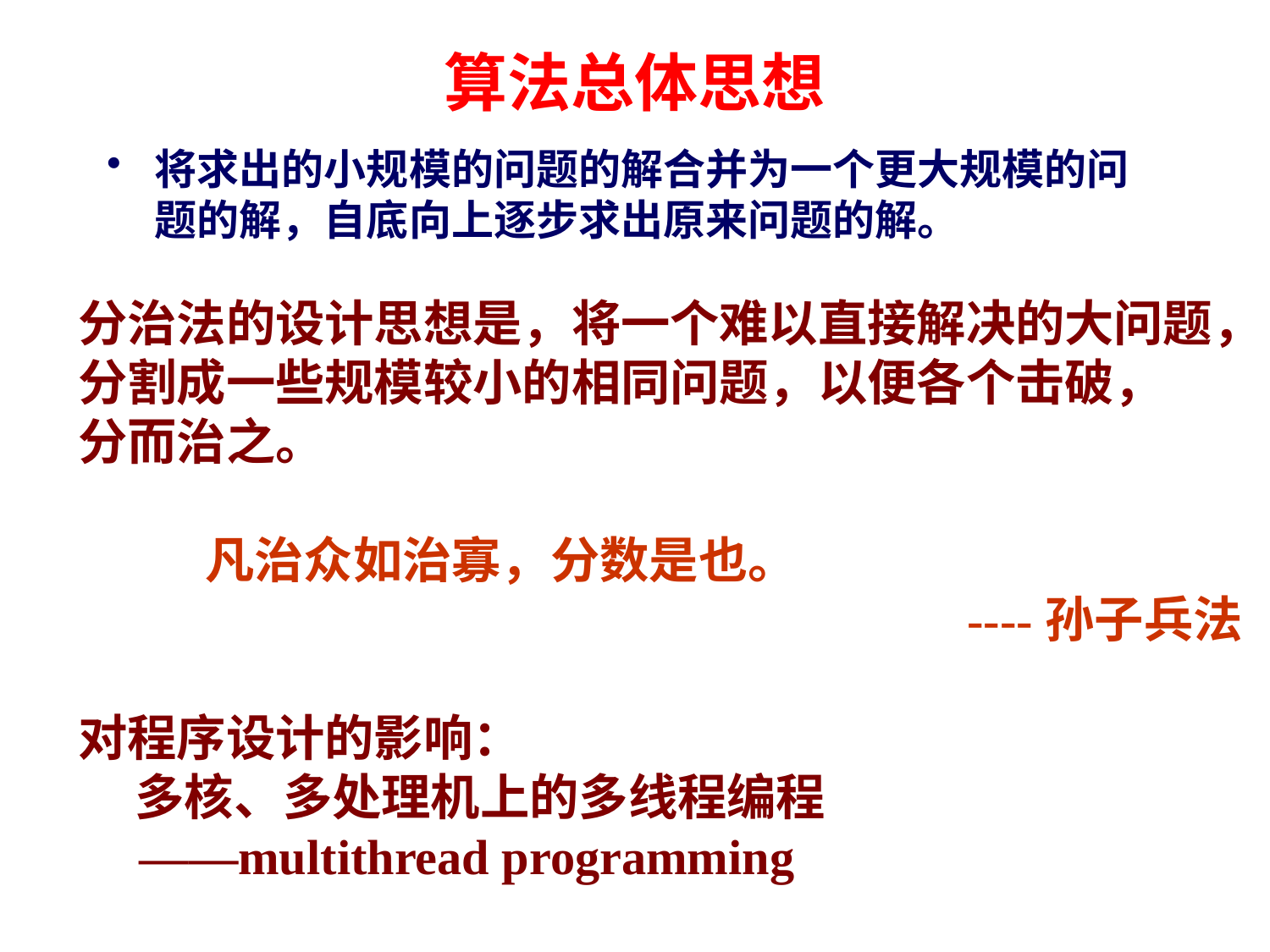

算法总体思想
将求出的小规模的问题的解合并为一个更大规模的问题的解，自底向上逐步求出原来问题的解。
分治法的设计思想是，将一个难以直接解决的大问题，
分割成一些规模较小的相同问题，以便各个击破，
分而治之。

	凡治众如治寡，分数是也。
							----孙子兵法

对程序设计的影响：
    多核、多处理机上的多线程编程
     ——multithread programming

T(n)
n
=
n/2
T(n/4)
T(n/4)
T(n/4)
T(n/4)
n/2
T(n/4)
T(n/4)
T(n/4)
T(n/4)
n/2
T(n/4)
T(n/4)
T(n/4)
T(n/4)
n/2
T(n/4)
T(n/4)
T(n/4)
T(n/4)